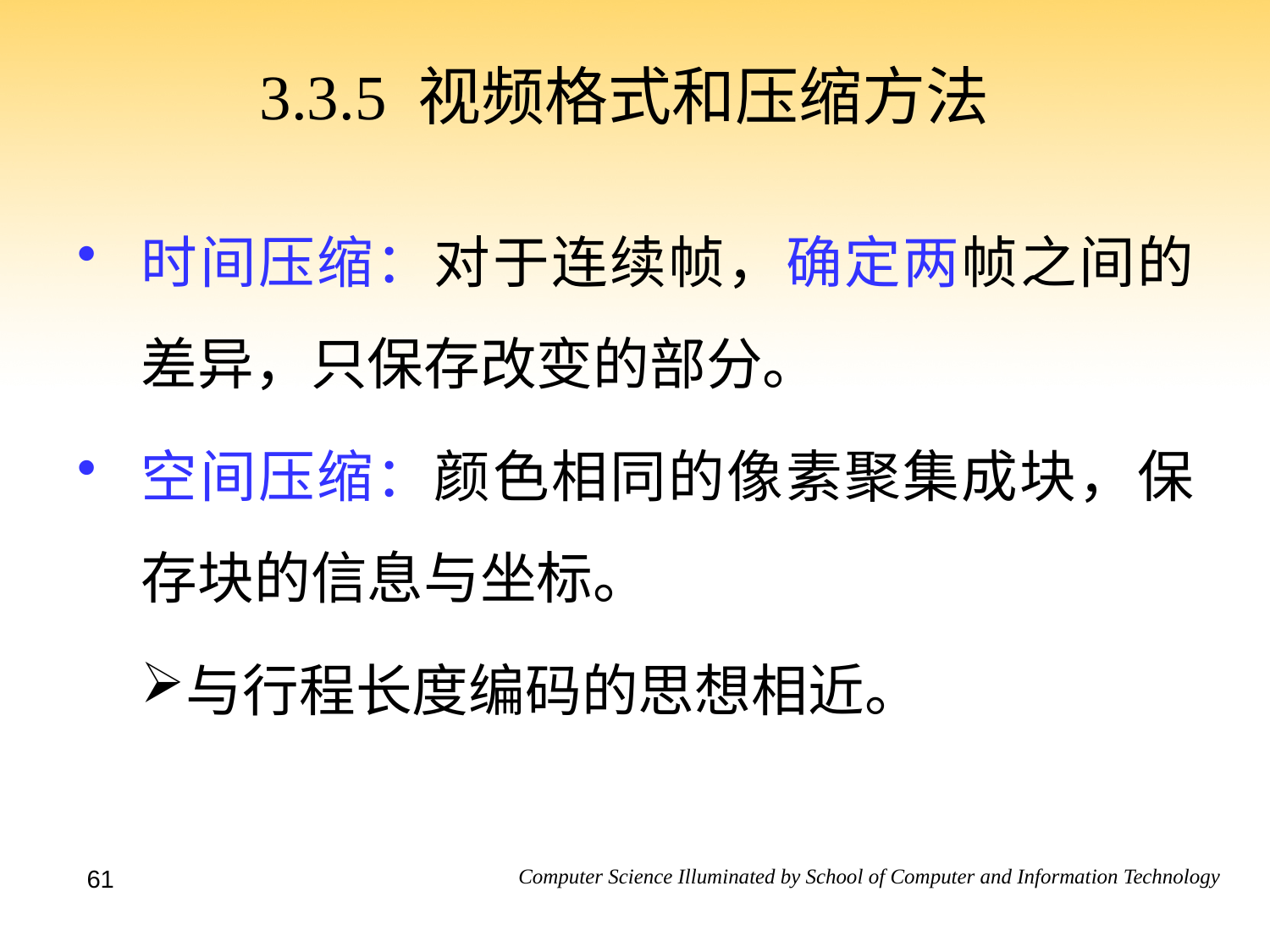

# 3.3.5 视频格式和压缩方法
时间压缩：对于连续帧，确定两帧之间的差异，只保存改变的部分。
空间压缩：颜色相同的像素聚集成块，保存块的信息与坐标。
与行程长度编码的思想相近。
61